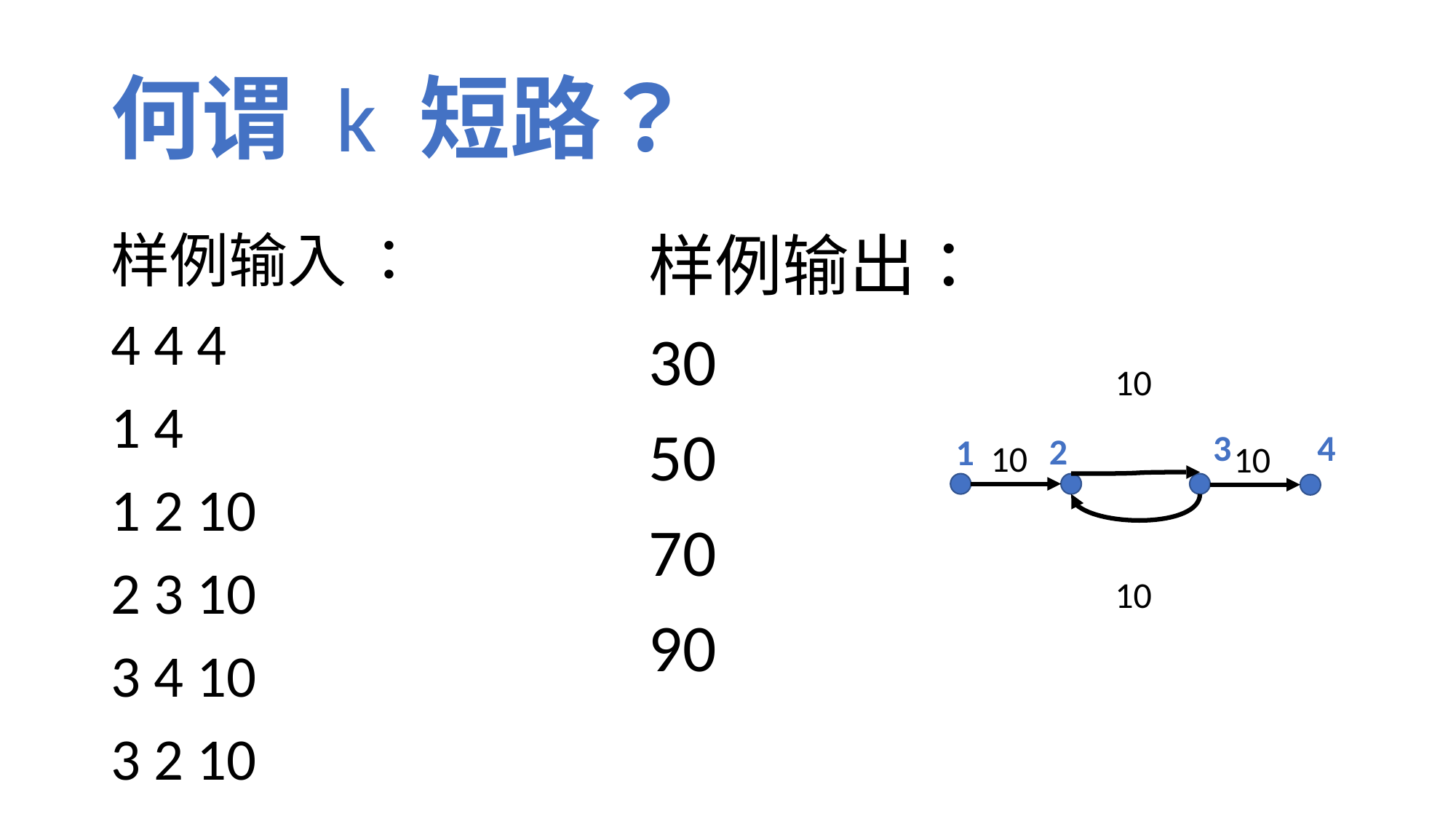

# 何谓 k 短路？
样例输入 ：
4 4 4
1 4
1 2 10
2 3 10
3 4 10
3 2 10

样例输出：
30
50
70
90

10
3
4
2
1
10
10

10